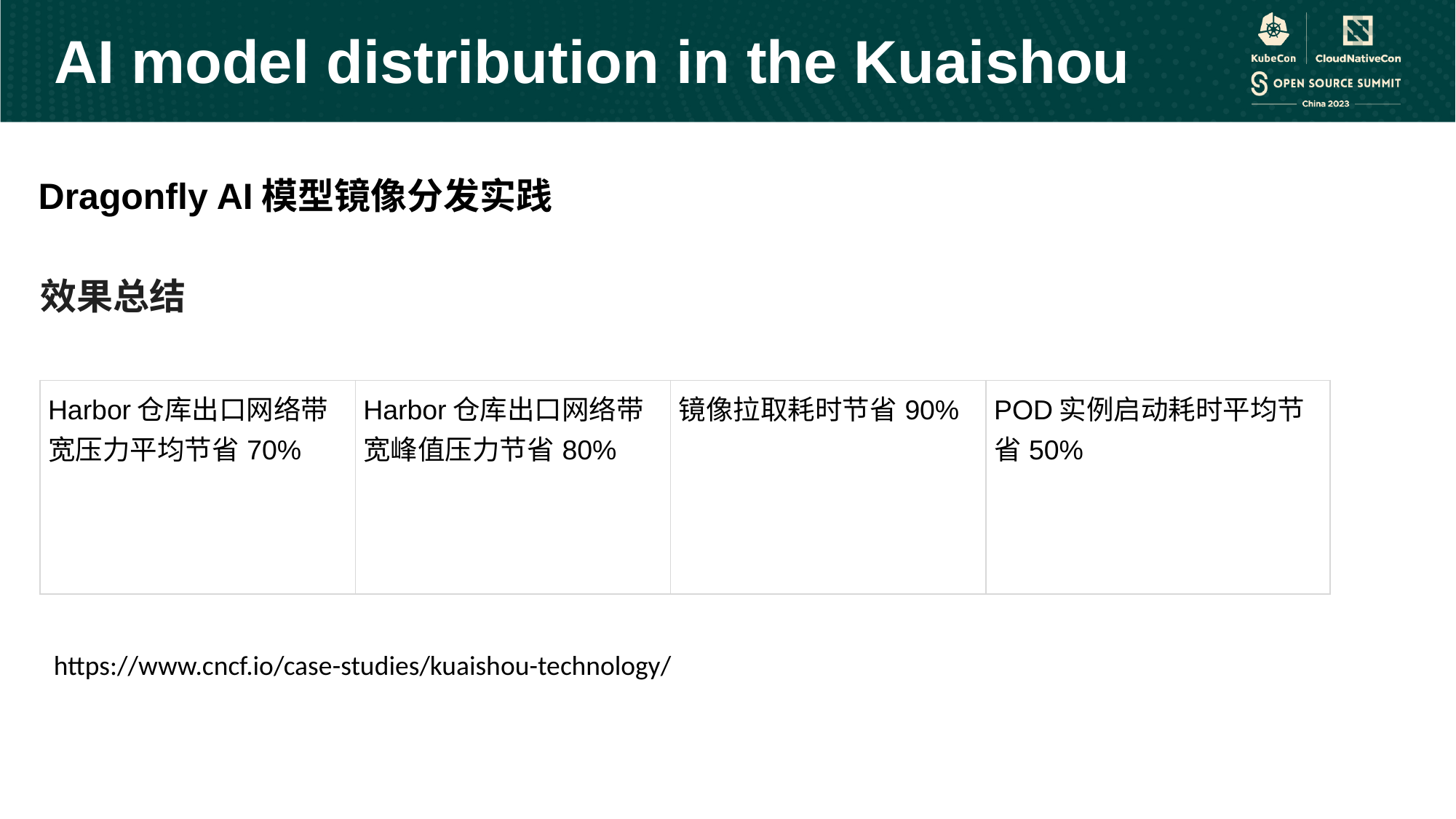

AI model distribution in the Kuaishou
Dragonfly AI模型镜像分发实践
效果总结
| Harbor仓库出口网络带宽压力平均节省70% | Harbor仓库出口网络带宽峰值压力节省80% | 镜像拉取耗时节省90% | POD实例启动耗时平均节省50% |
| --- | --- | --- | --- |
https://www.cncf.io/case-studies/kuaishou-technology/